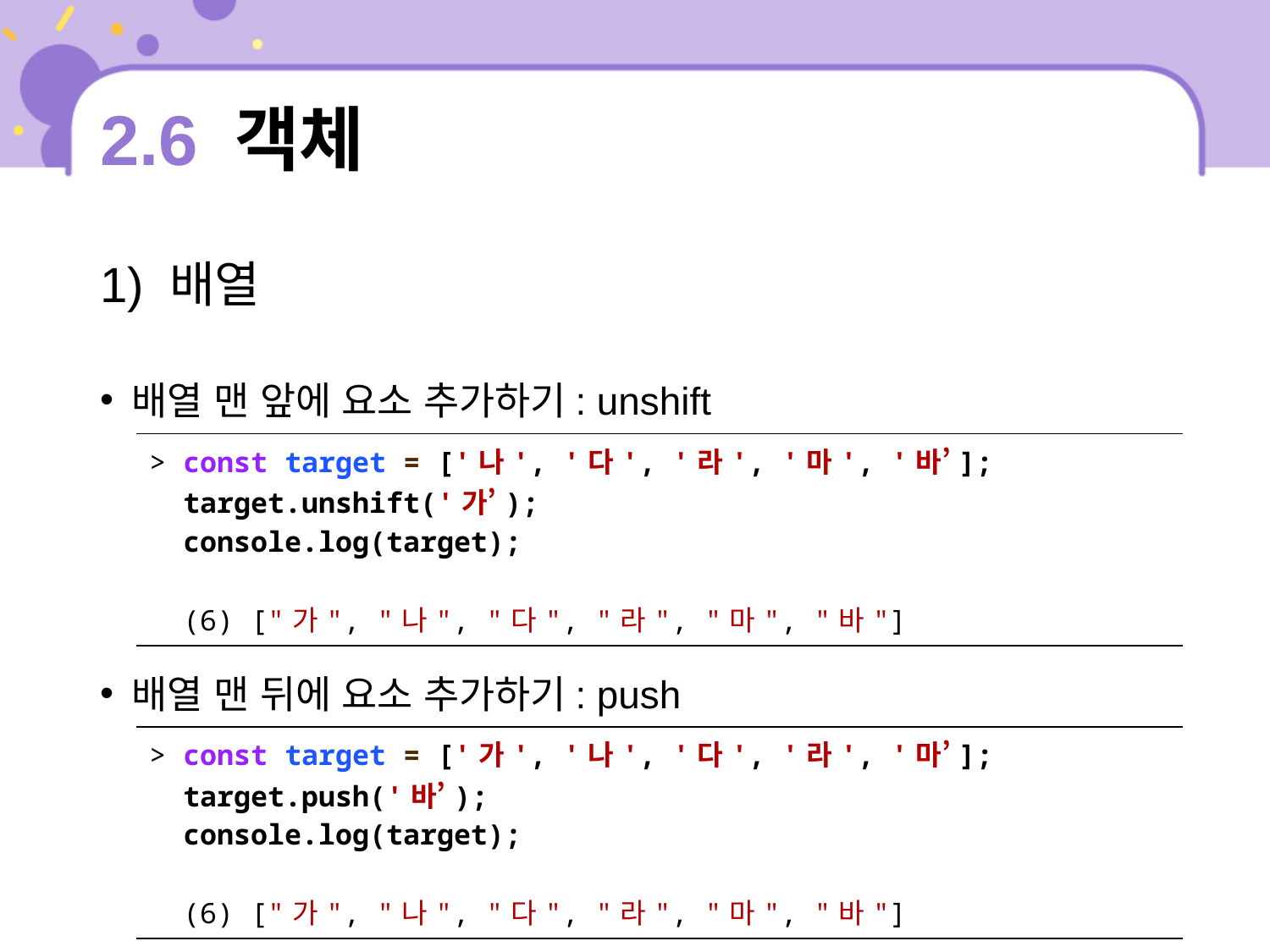

# 2.6 객체
1) 배열
배열 맨 앞에 요소 추가하기: unshift

배열 맨 뒤에 요소 추가하기: push

| > const target = ['나', '다', '라', '마', '바’]; target.unshift('가’); console.log(target); (6) ["가", "나", "다", "라", "마", "바"] |
| --- |
| > const target = ['가', '나', '다', '라', '마’]; target.push('바’); console.log(target); (6) ["가", "나", "다", "라", "마", "바"] |
| --- |